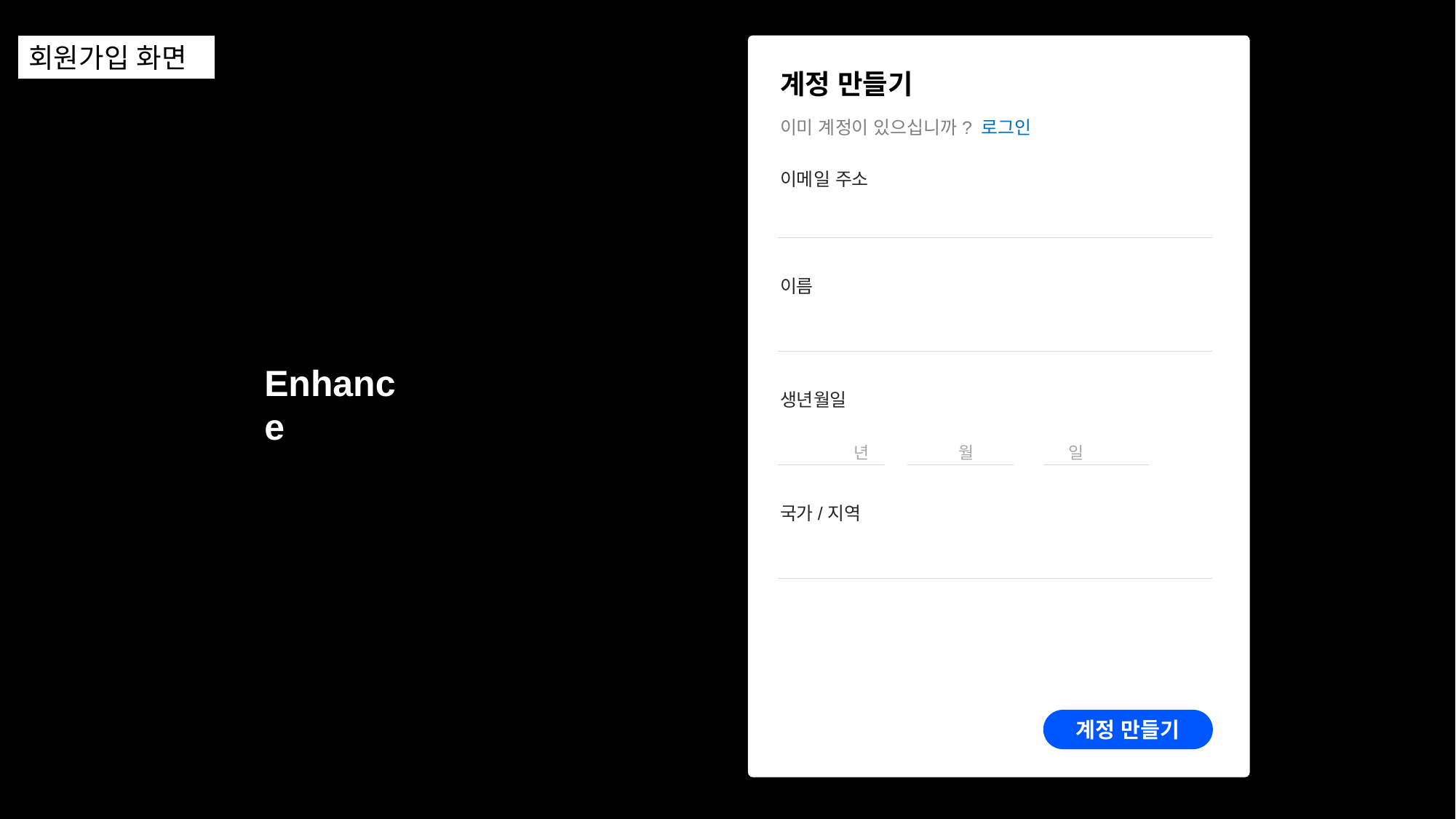

회원가입 화면

계정 만들기
이미 계정이 있으십니까? 로그인
이메일 주소
이름
Enhance
생년월일
             년                   월                    일
국가/지역
계정 만들기